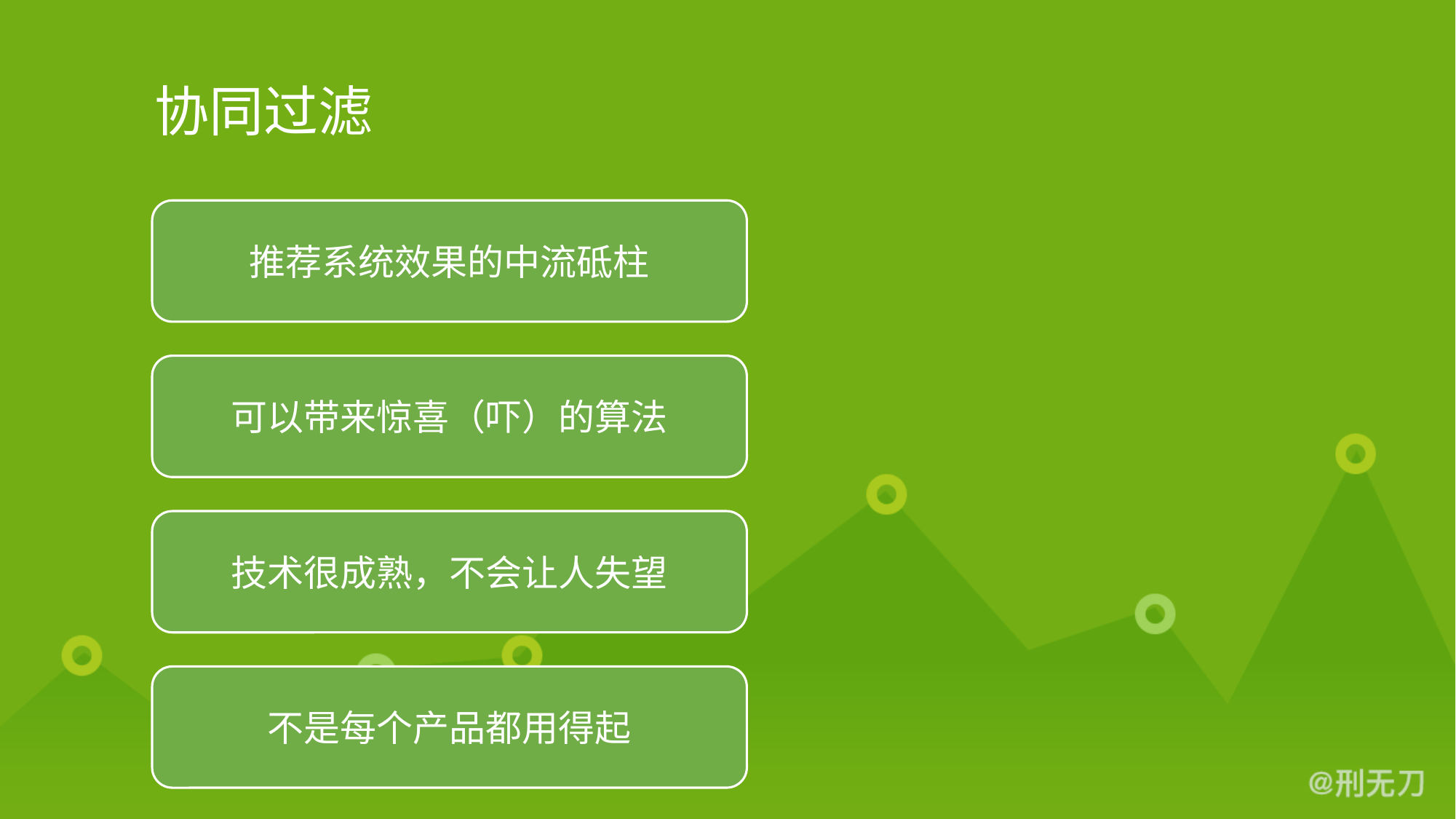

# 协同过滤
推荐系统效果的中流砥柱
可以带来惊喜（吓）的算法
技术很成熟，不会让人失望
不是每个产品都用得起